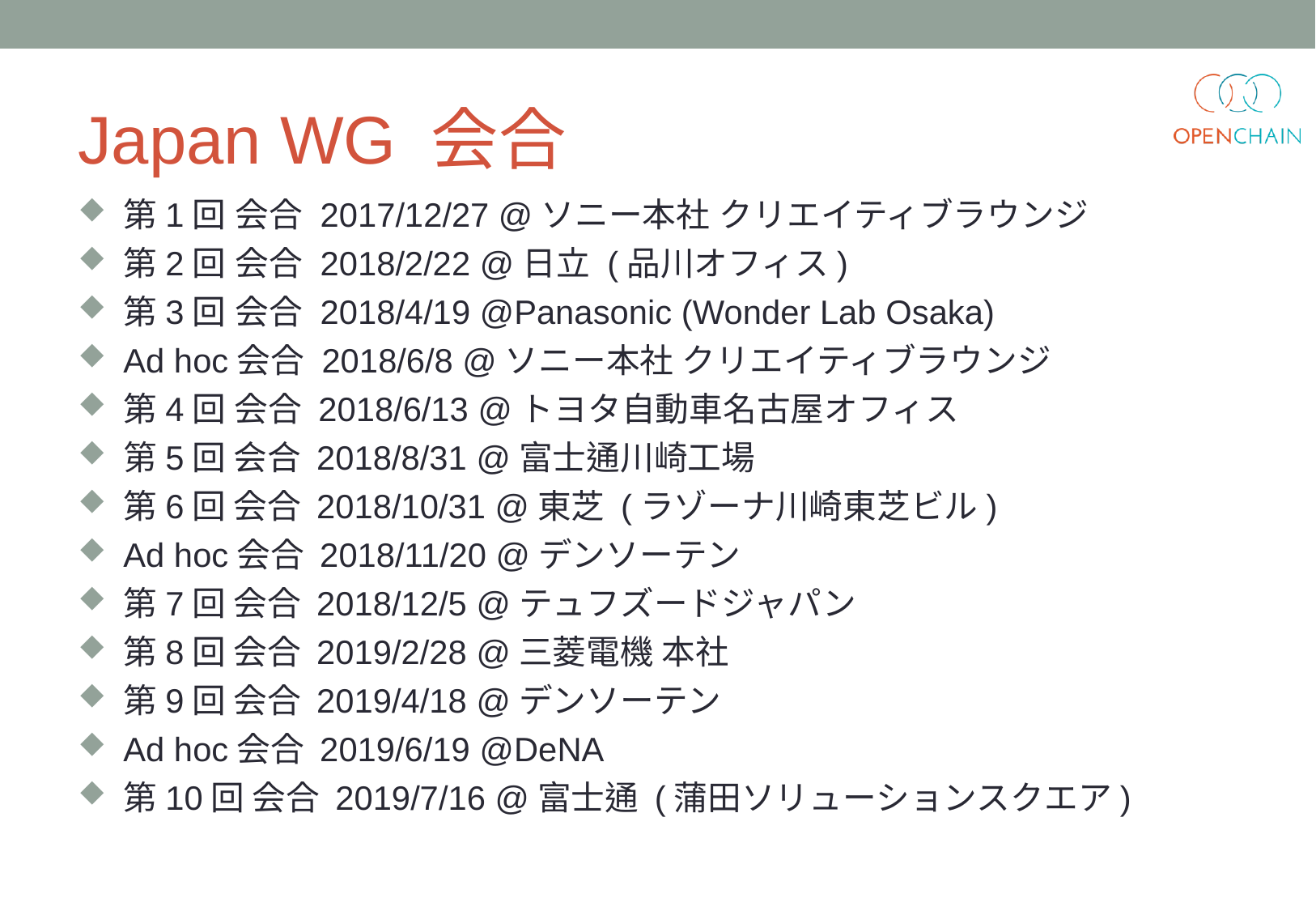

# Japan WG 会合
第1回 会合 2017/12/27 @ソニー本社 クリエイティブラウンジ
第2回 会合 2018/2/22 @日立 (品川オフィス)
第3回 会合 2018/4/19 @Panasonic (Wonder Lab Osaka)
Ad hoc会合 2018/6/8 @ソニー本社 クリエイティブラウンジ
第4回 会合 2018/6/13 @トヨタ自動車名古屋オフィス
第5回 会合 2018/8/31 @富士通川崎工場
第6回 会合 2018/10/31 @東芝 (ラゾーナ川崎東芝ビル)
Ad hoc会合 2018/11/20 @デンソーテン
第7回 会合 2018/12/5 @テュフズードジャパン
第8回 会合 2019/2/28 @三菱電機 本社
第9回 会合 2019/4/18 @デンソーテン
Ad hoc会合 2019/6/19 @DeNA
第10回 会合 2019/7/16 @富士通 (蒲田ソリューションスクエア)